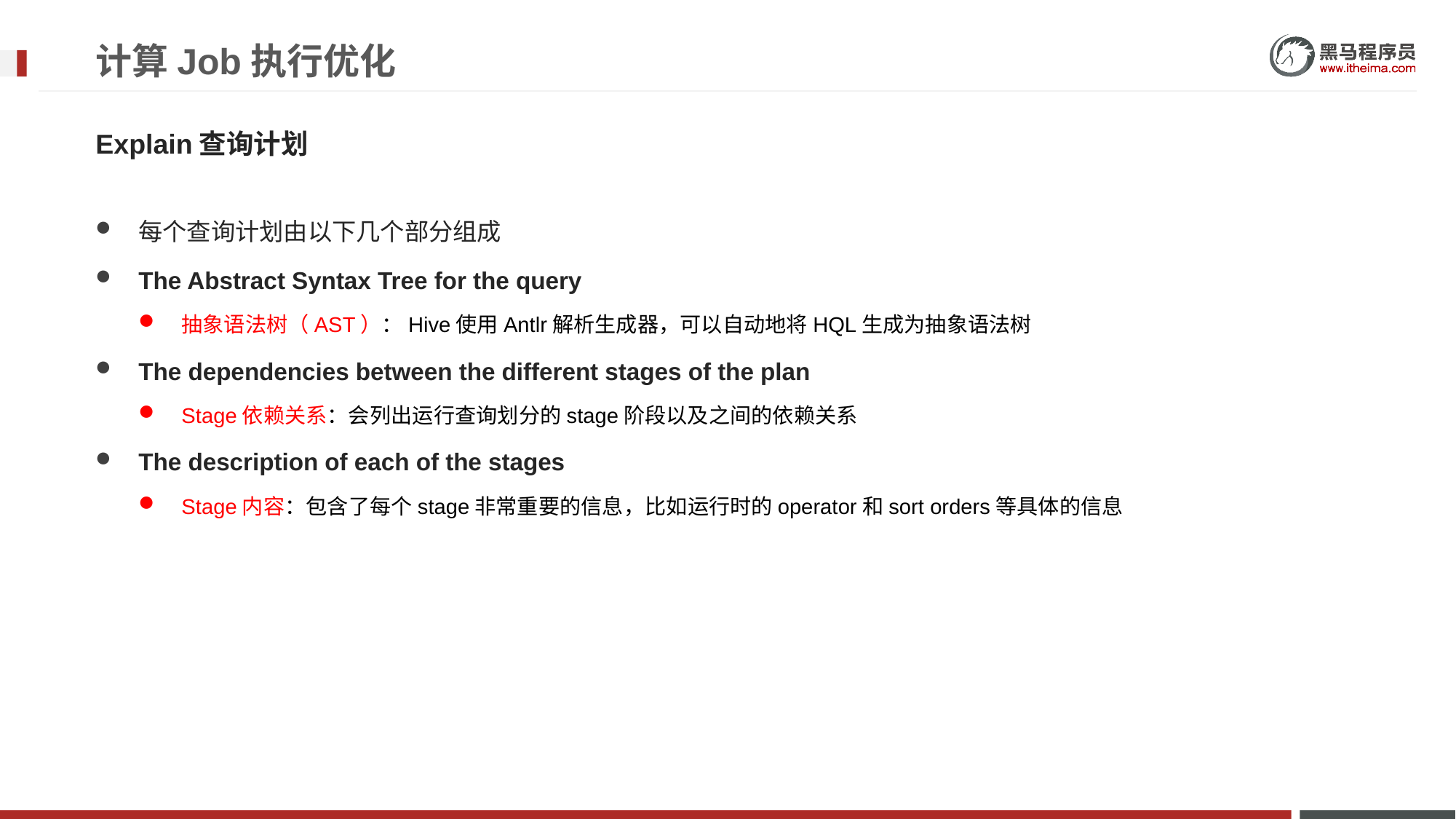

# 计算Job执行优化
Explain查询计划
每个查询计划由以下几个部分组成
The Abstract Syntax Tree for the query
抽象语法树（AST）：Hive使用Antlr解析生成器，可以自动地将HQL生成为抽象语法树
The dependencies between the different stages of the plan
Stage依赖关系：会列出运行查询划分的stage阶段以及之间的依赖关系
The description of each of the stages
Stage内容：包含了每个stage非常重要的信息，比如运行时的operator和sort orders等具体的信息